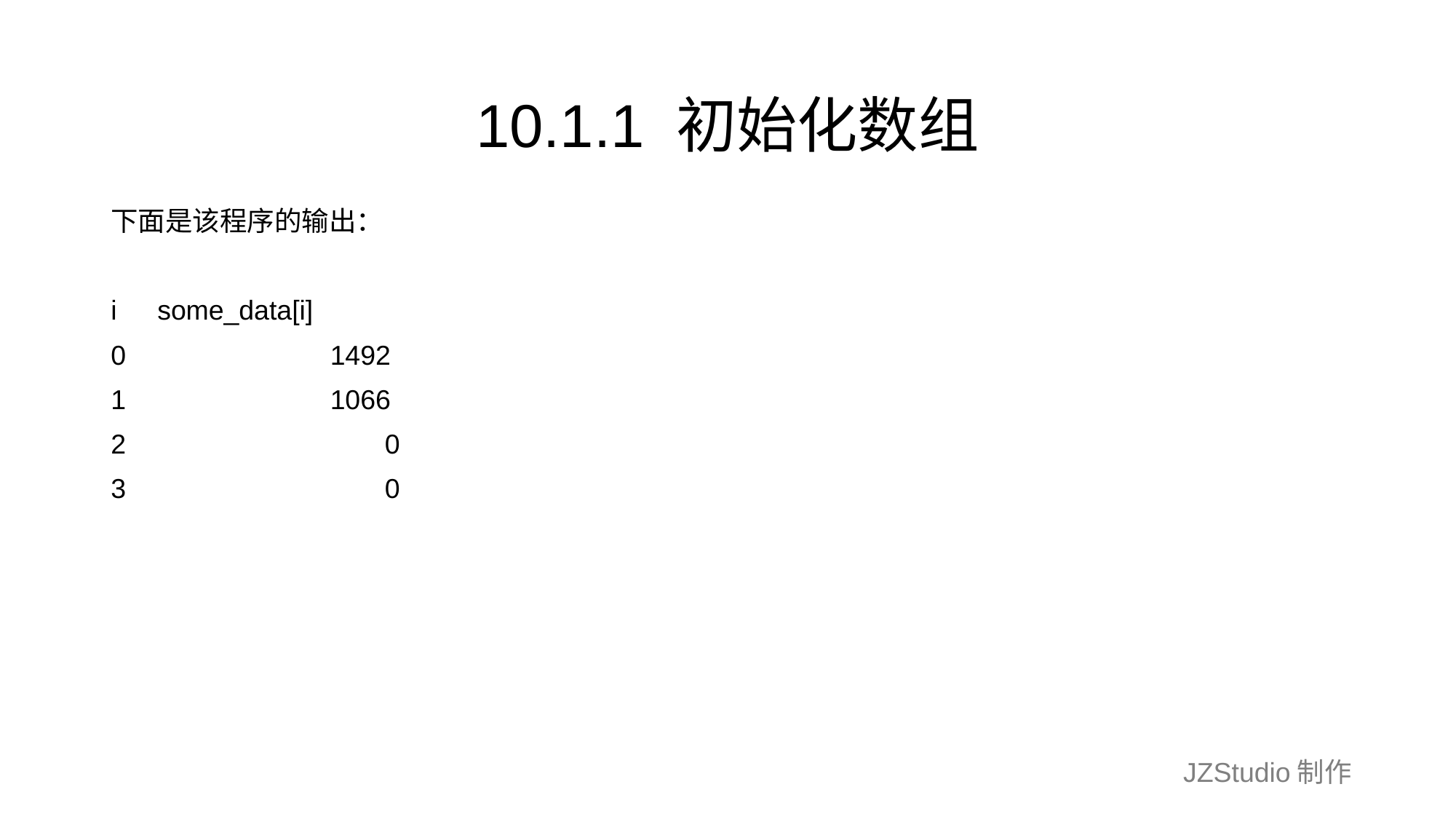

# 10.1.1 初始化数组
下面是该程序的输出：

i　some_data[i]
0　　　　　　　1492
1　　　　　　　1066
2　　　　　　　　　0
3　　　　　　　　　0